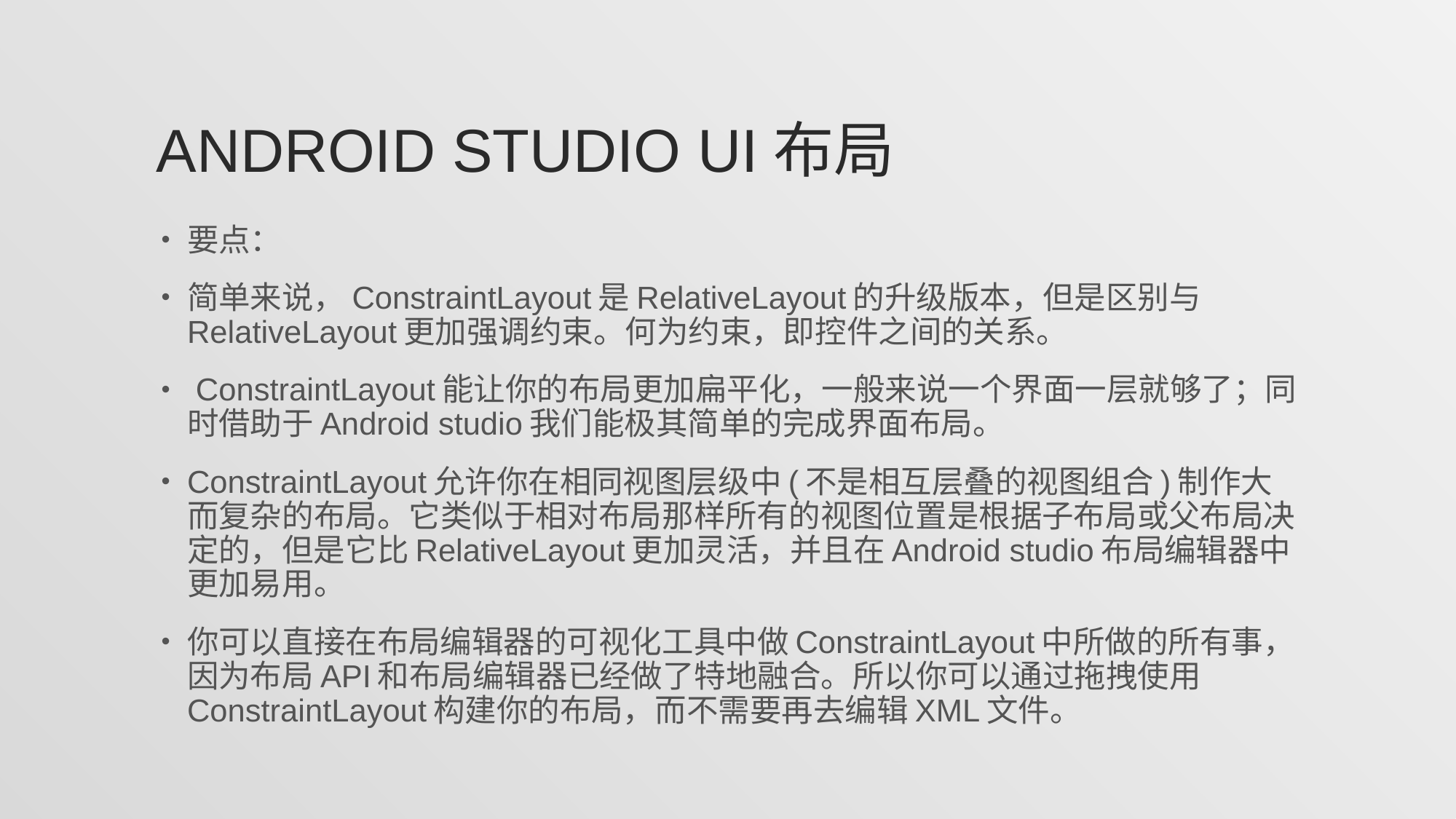

# Android studio UI布局
要点：
简单来说，ConstraintLayout是RelativeLayout的升级版本，但是区别与RelativeLayout更加强调约束。何为约束，即控件之间的关系。
 ConstraintLayout能让你的布局更加扁平化，一般来说一个界面一层就够了；同时借助于Android studio我们能极其简单的完成界面布局。
ConstraintLayout允许你在相同视图层级中(不是相互层叠的视图组合)制作大而复杂的布局。它类似于相对布局那样所有的视图位置是根据子布局或父布局决定的，但是它比RelativeLayout更加灵活，并且在Android studio布局编辑器中更加易用。
你可以直接在布局编辑器的可视化工具中做ConstraintLayout中所做的所有事，因为布局API和布局编辑器已经做了特地融合。所以你可以通过拖拽使用ConstraintLayout构建你的布局，而不需要再去编辑XML文件。